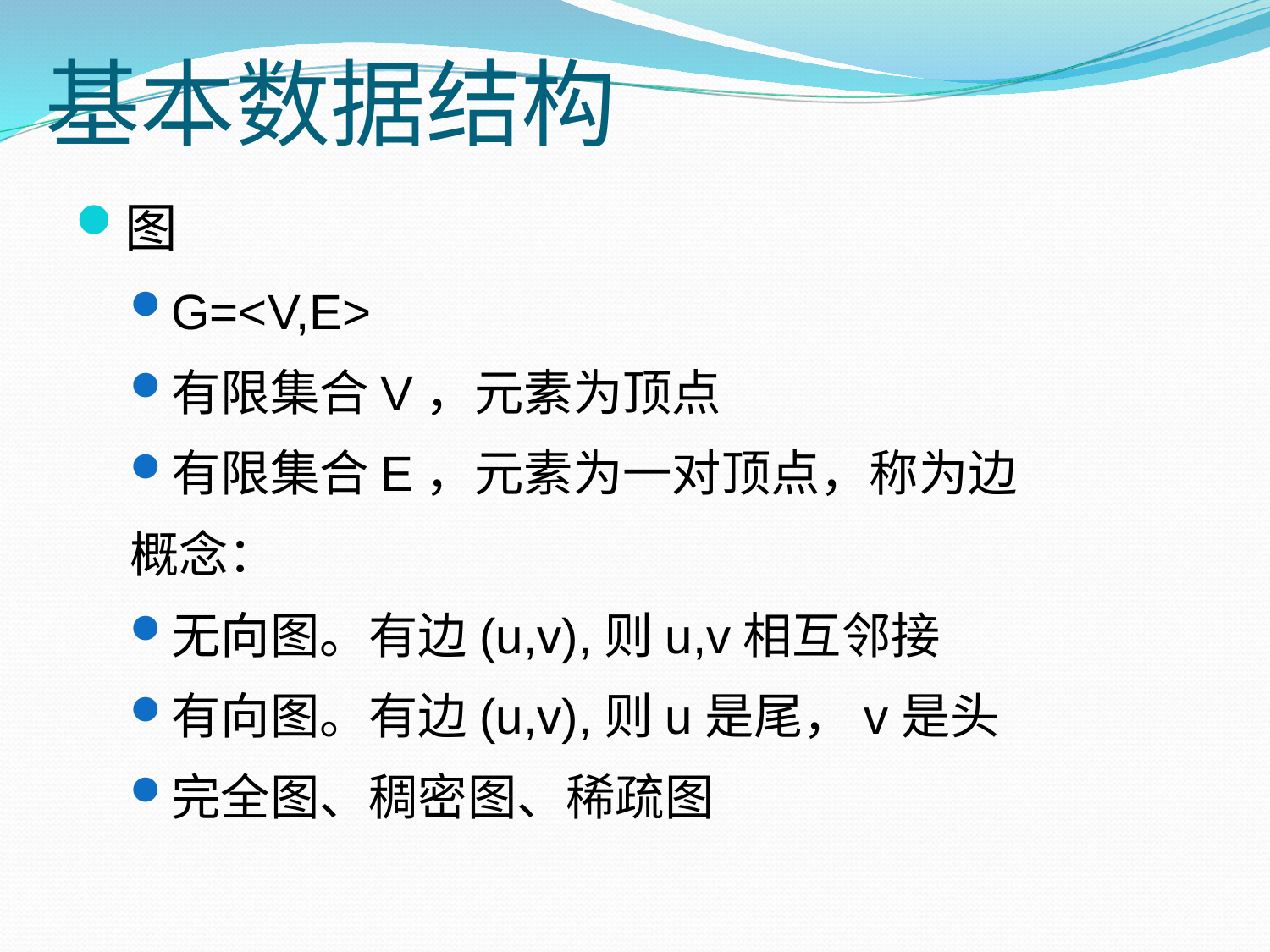

# 基本数据结构
图
G=<V,E>
有限集合V，元素为顶点
有限集合E，元素为一对顶点，称为边
概念：
无向图。有边(u,v),则u,v相互邻接
有向图。有边(u,v),则u是尾，v是头
完全图、稠密图、稀疏图